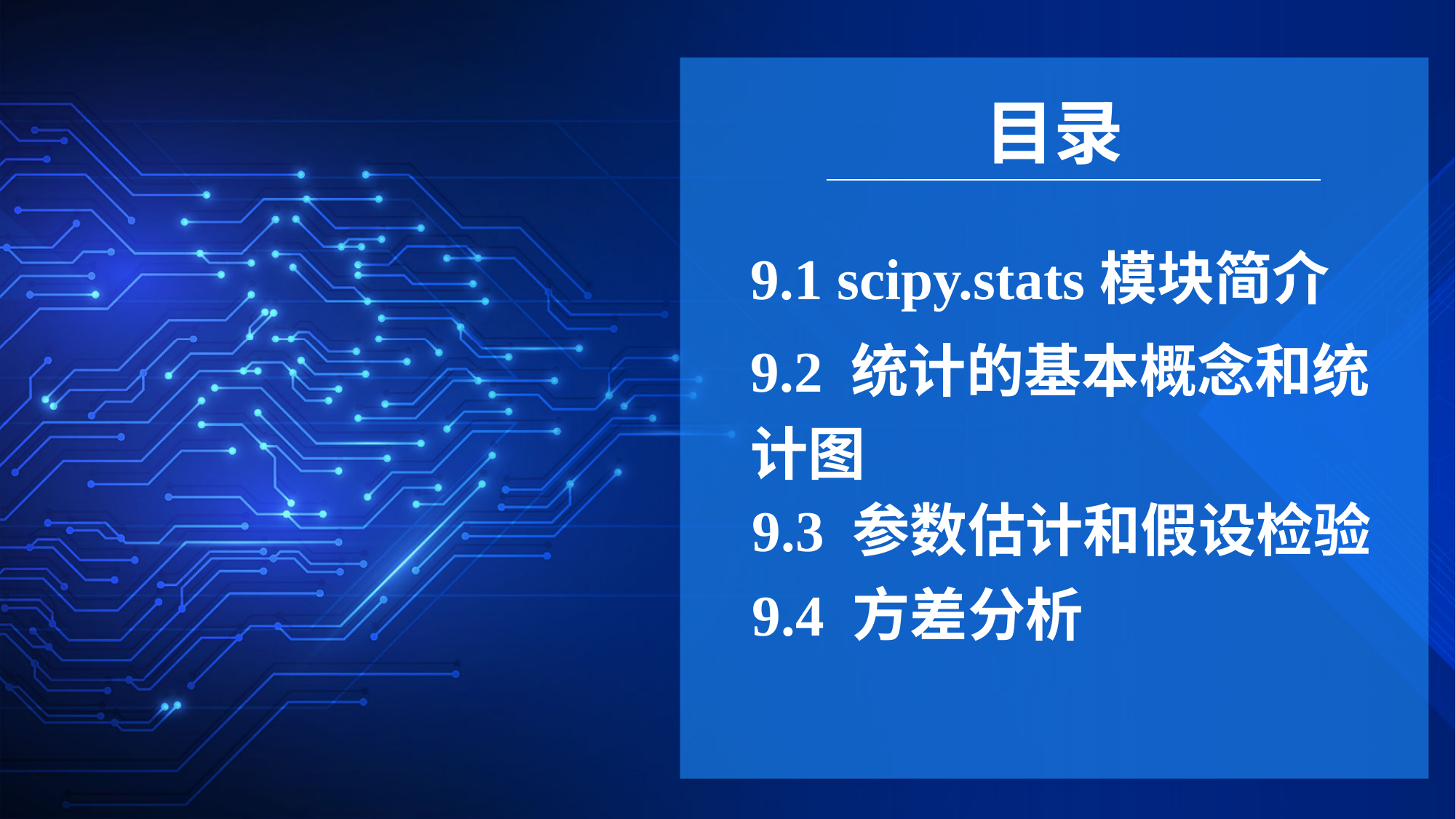

目录
9.1 scipy.stats模块简介
9.2 统计的基本概念和统计图
9.3 参数估计和假设检验
9.4 方差分析